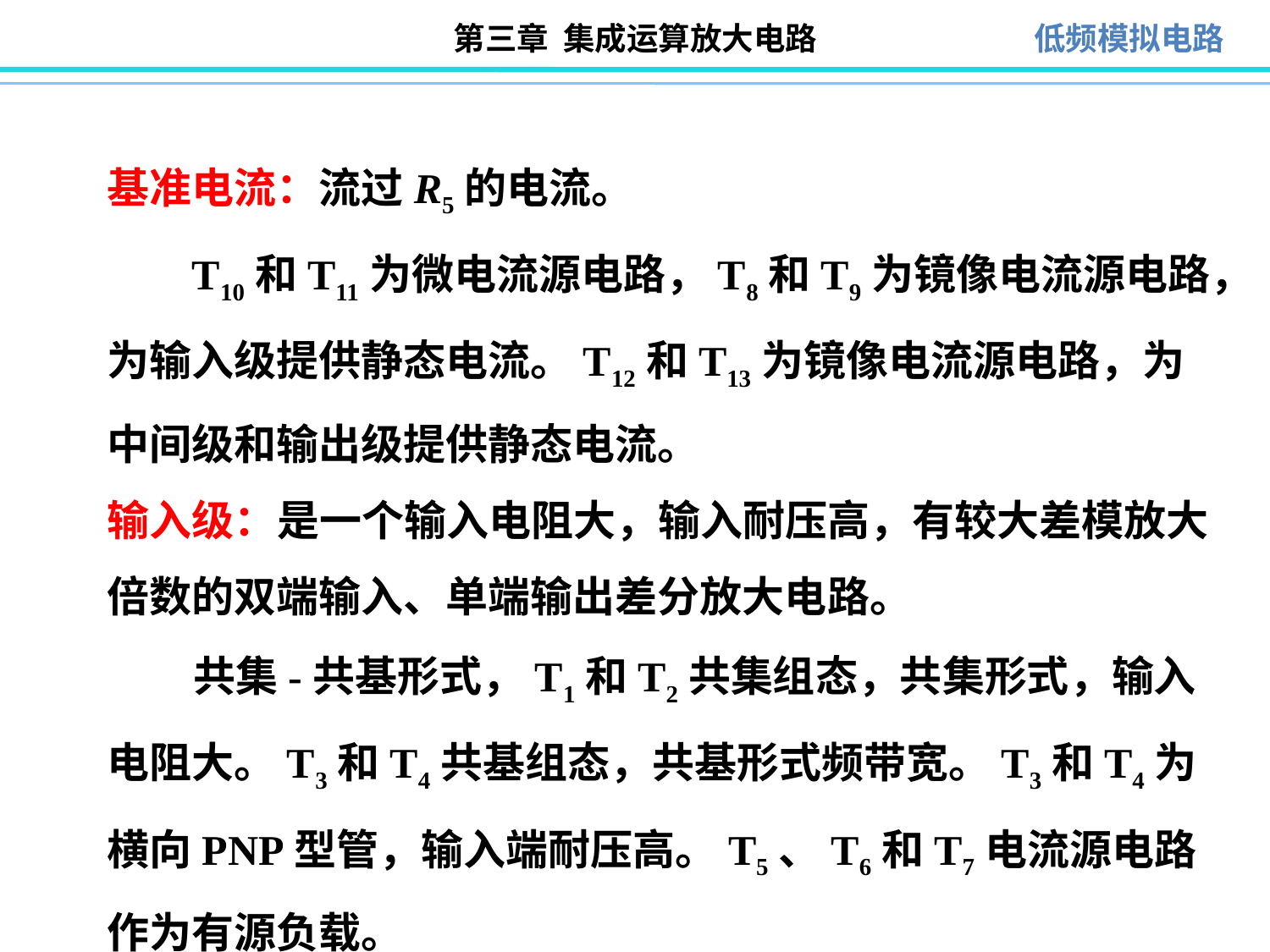

基准电流：流过R5的电流。
        T10和T11为微电流源电路，T8和T9为镜像电流源电路，为输入级提供静态电流。T12和T13为镜像电流源电路，为中间级和输出级提供静态电流。
输入级：是一个输入电阻大，输入耐压高，有较大差模放大倍数的双端输入、单端输出差分放大电路。
        共集-共基形式，T1和T2共集组态，共集形式，输入电阻大。T3和T4共基组态，共基形式频带宽。T3和T4为横向PNP型管，输入端耐压高。T5、T6和T7电流源电路作为有源负载。
95